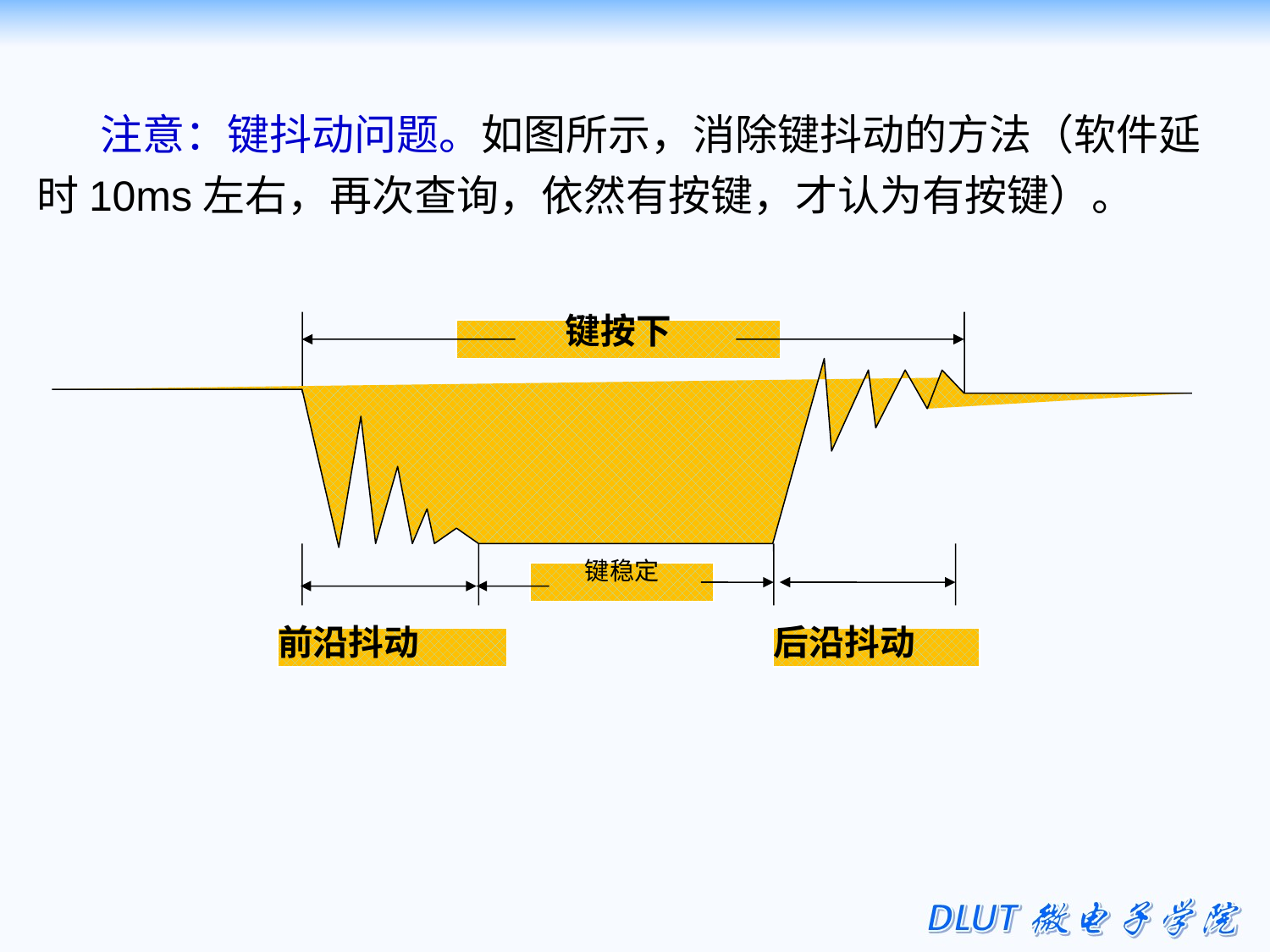

注意：键抖动问题。如图所示，消除键抖动的方法（软件延时10ms左右，再次查询，依然有按键，才认为有按键）。

键按下

键稳定

前沿抖动
后沿抖动